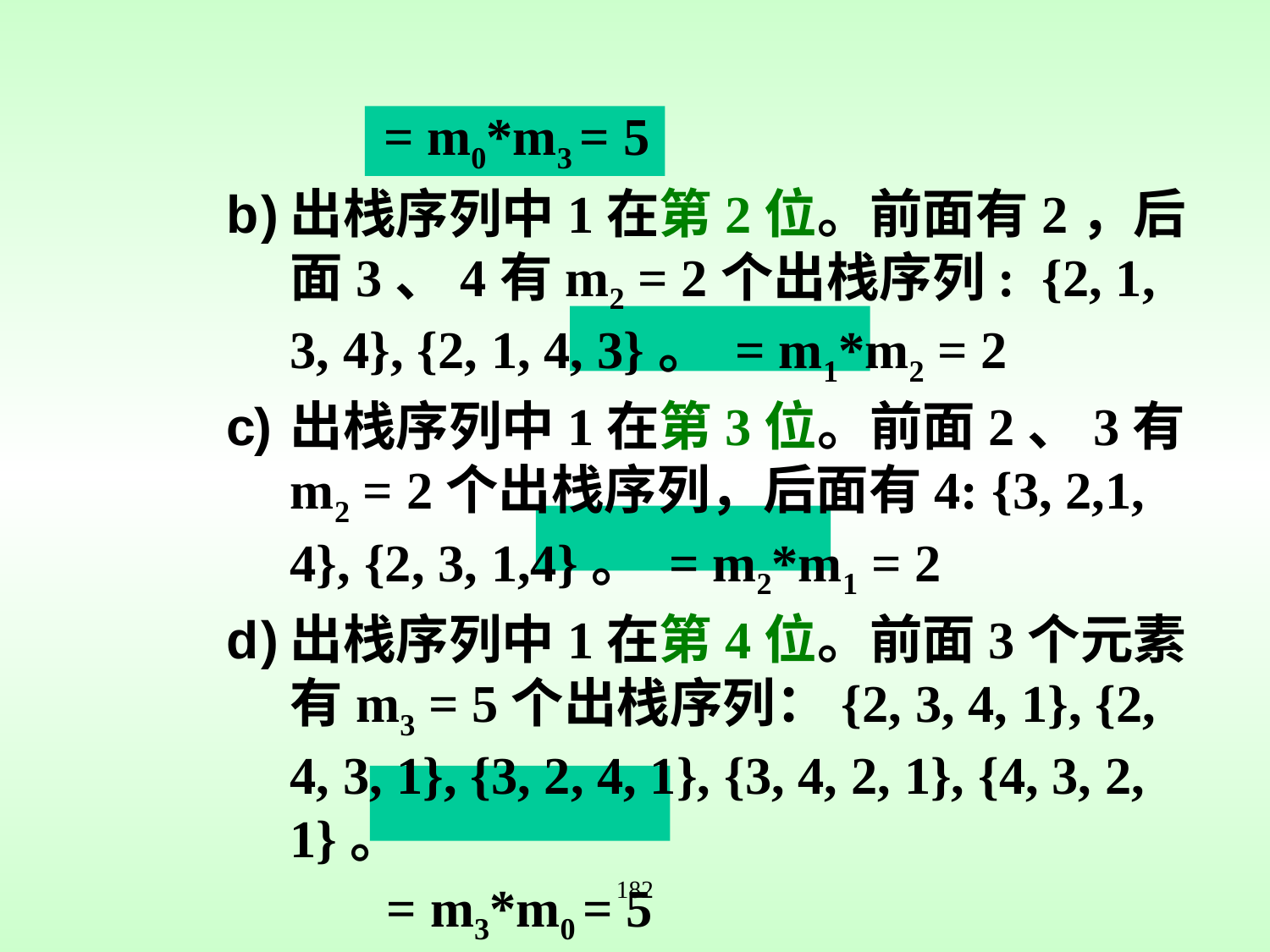

= m0*m3 = 5
出栈序列中1在第2位。前面有2，后面3、4有m2 = 2个出栈序列:  {2, 1, 3, 4}, {2, 1, 4, 3}。 = m1*m2 = 2
出栈序列中1在第3位。前面2、3有m2 = 2个出栈序列，后面有4: {3, 2,1, 4}, {2, 3, 1,4}。 = m2*m1 = 2
出栈序列中1在第4位。前面3个元素有m3 = 5个出栈序列：{2, 3, 4, 1}, {2, 4, 3, 1}, {3, 2, 4, 1}, {3, 4, 2, 1}, {4, 3, 2, 1}。
            = m3*m0 = 5

182